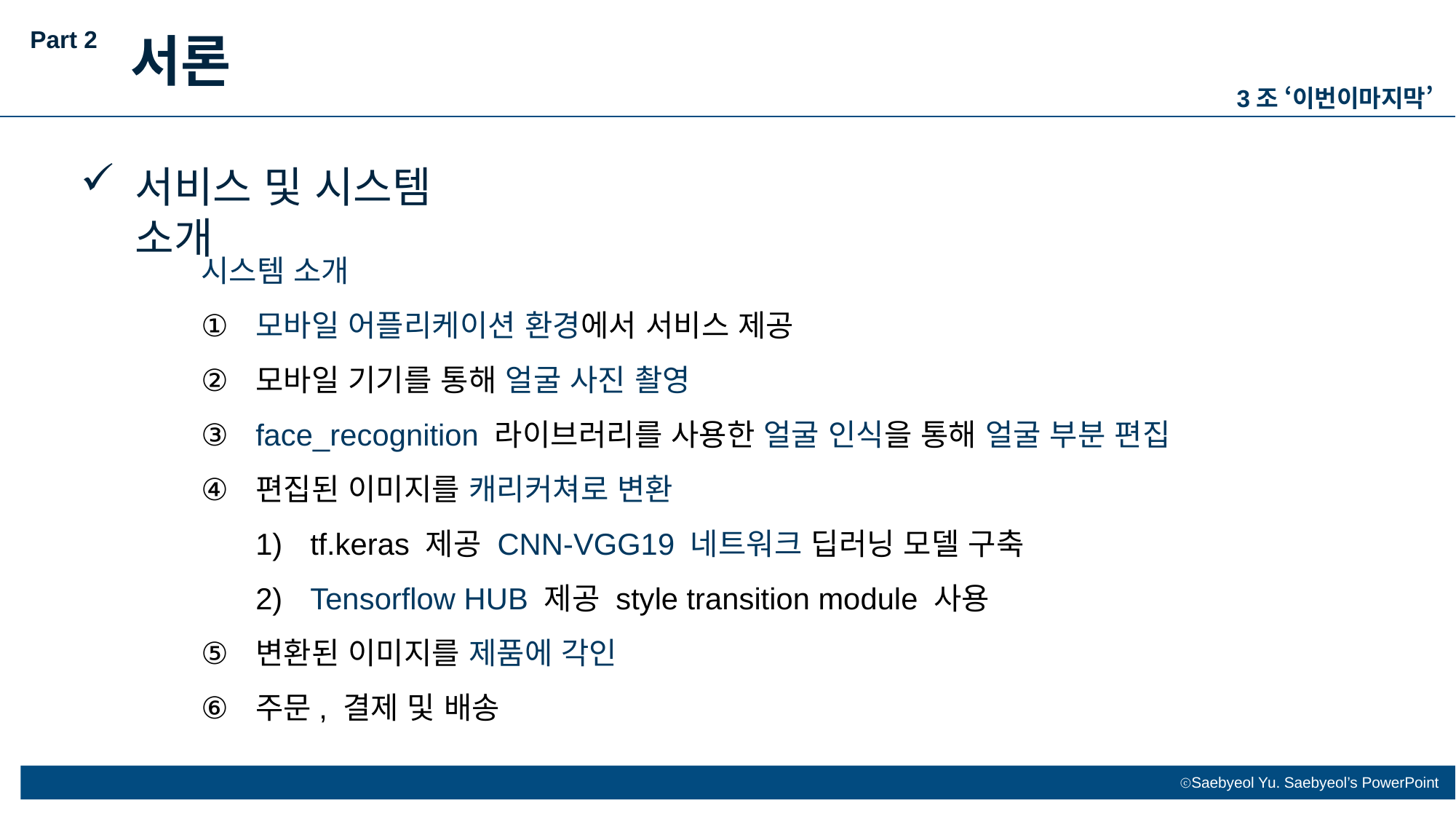

Part 2
서론
3조 ‘이번이마지막’
서비스 및 시스템 소개
시스템 소개
모바일 어플리케이션 환경에서 서비스 제공
모바일 기기를 통해 얼굴 사진 촬영
face_recognition 라이브러리를 사용한 얼굴 인식을 통해 얼굴 부분 편집
편집된 이미지를 캐리커쳐로 변환
tf.keras 제공 CNN-VGG19 네트워크 딥러닝 모델 구축
Tensorflow HUB 제공 style transition module 사용
변환된 이미지를 제품에 각인
주문, 결제 및 배송